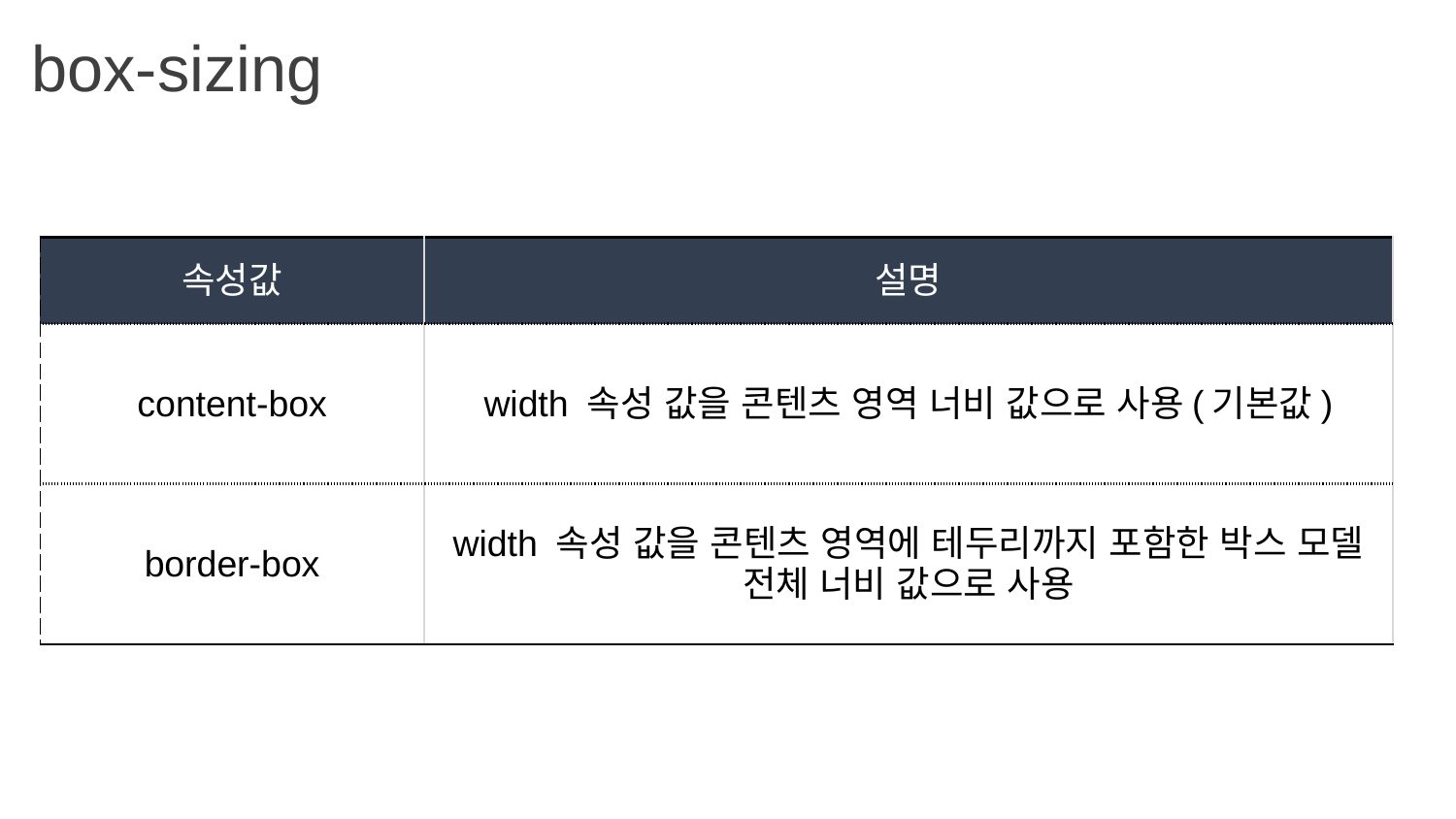

box-sizing
| 속성값 | 설명 |
| --- | --- |
| content-box | width 속성 값을 콘텐츠 영역 너비 값으로 사용(기본값) |
| border-box | width 속성 값을 콘텐츠 영역에 테두리까지 포함한 박스 모델 전체 너비 값으로 사용 |